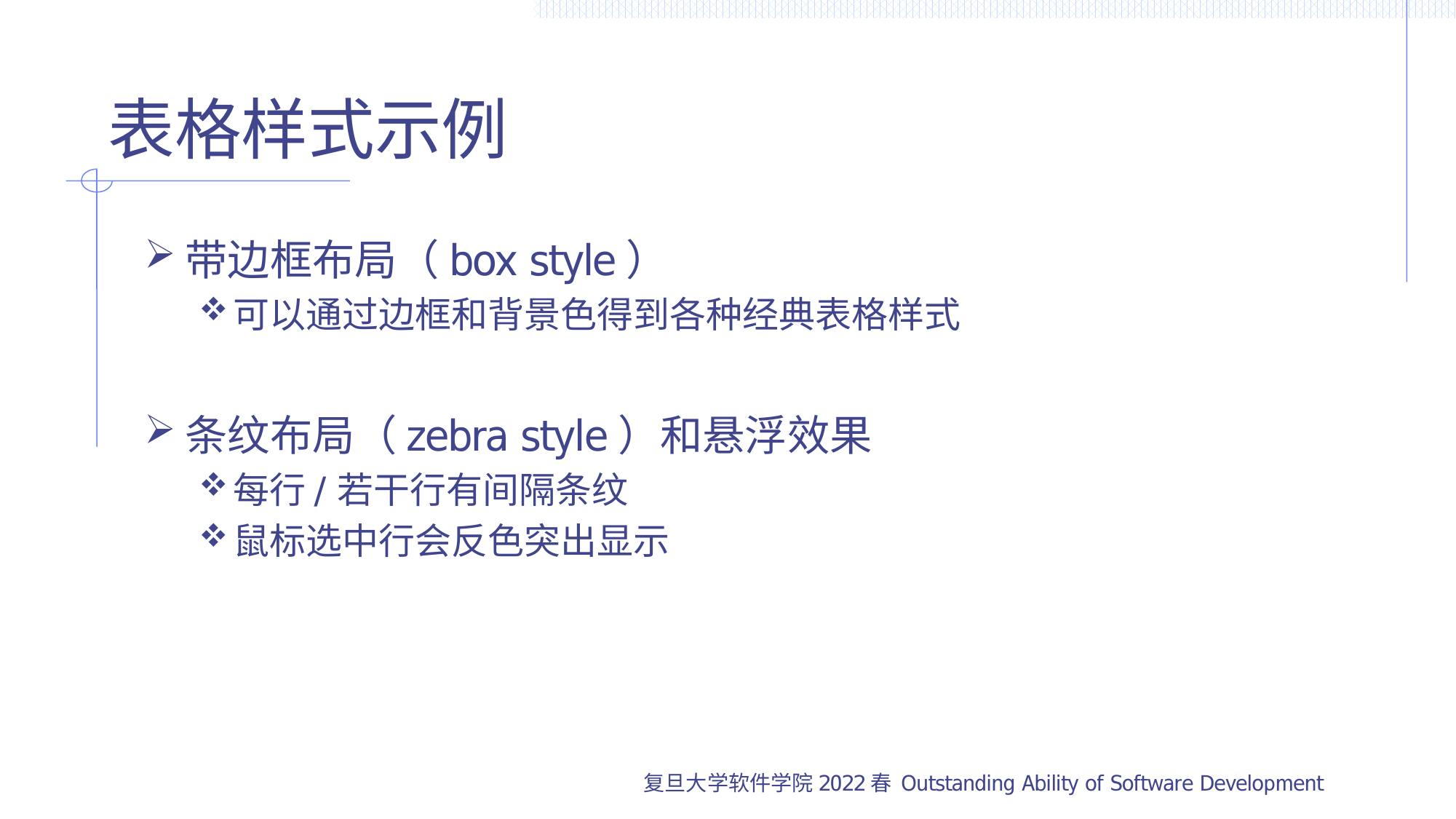

# 表格样式示例
带边框布局（box style）
可以通过边框和背景色得到各种经典表格样式

条纹布局（zebra style）和悬浮效果
每行/若干行有间隔条纹
鼠标选中行会反色突出显示